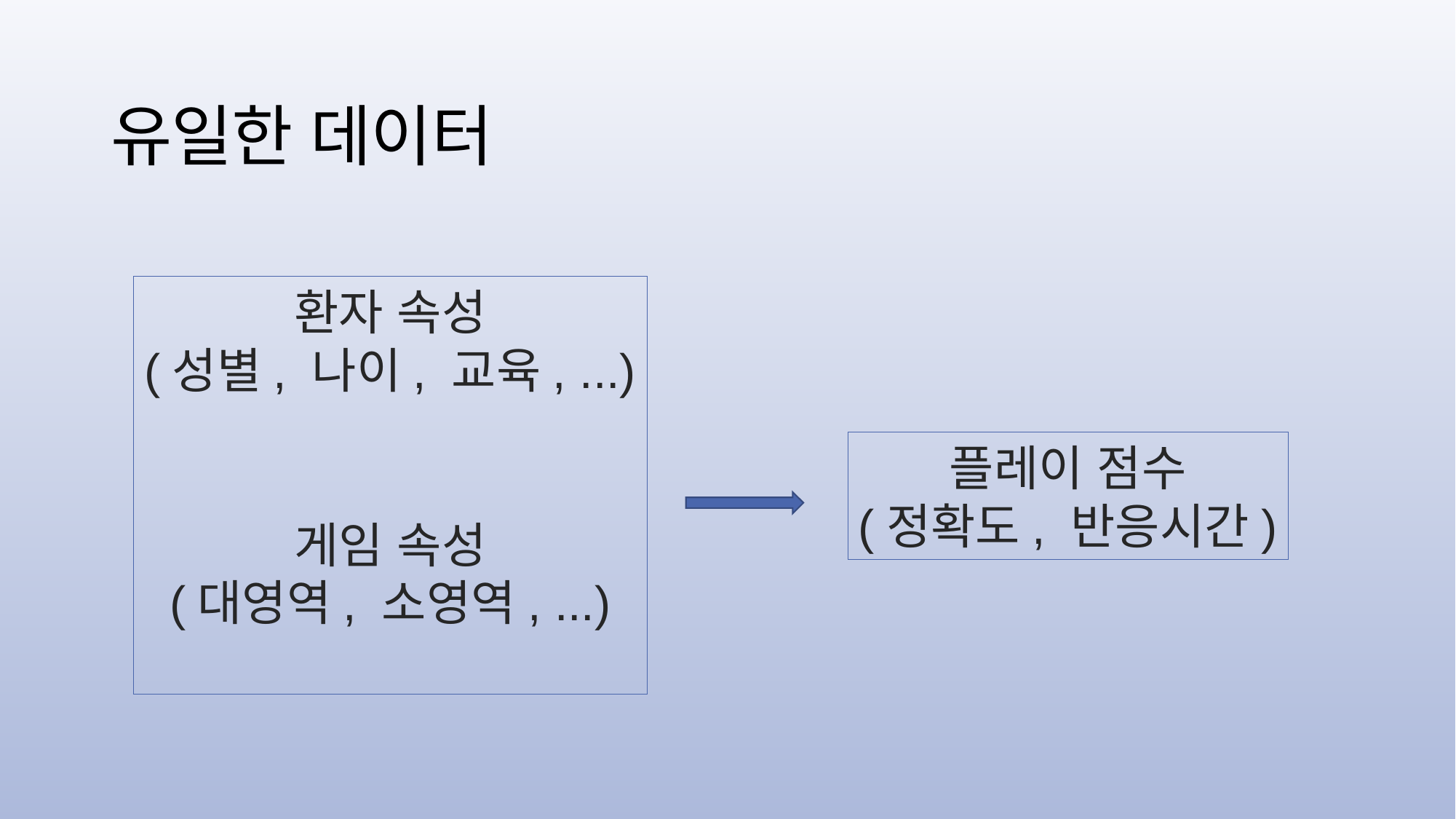

# 유일한 데이터
환자 속성
(성별, 나이, 교육, ...)

게임 속성
(대영역, 소영역, ...)

플레이 점수
(정확도, 반응시간)